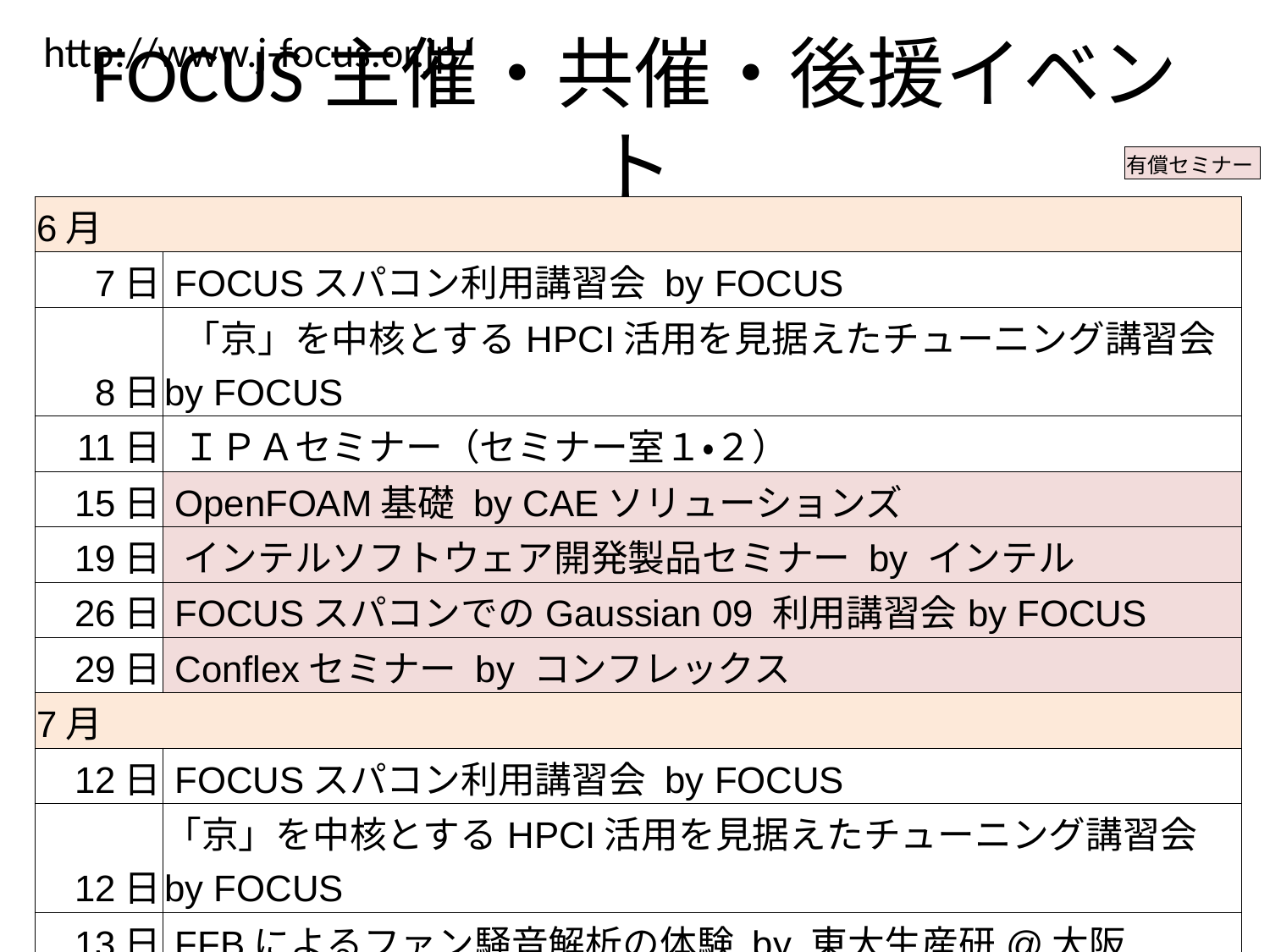

http://www.j-focus.or.jp/
# FOCUS主催・共催・後援イベント
| 有償セミナー |
| --- |
| 6月 |  |
| --- | --- |
| 7日 | FOCUSスパコン利用講習会 by FOCUS |
| 8日 | 「京」を中核とするHPCI活用を見据えたチューニング講習会 by FOCUS |
| 11日 | ＩＰＡセミナー（セミナー室１・２） |
| 15日 | OpenFOAM基礎 by CAEソリューションズ |
| 19日 | インテルソフトウェア開発製品セミナー by インテル |
| 26日 | FOCUSスパコンでのGaussian 09 利用講習会by FOCUS |
| 29日 | Conflexセミナー by コンフレックス |
| 7月 |  |
| 12日 | FOCUSスパコン利用講習会 by FOCUS |
| 12日 | 「京」を中核とするHPCI活用を見据えたチューニング講習会 by FOCUS |
| 13日 | FFBによるファン騒音解析の体験 by 東大生産研@大阪 |
| 20日 | OpenFOAM応用by CAEソリューションズ |
| 24日 | OpenFOAM基礎 by CAEソリューションズ |